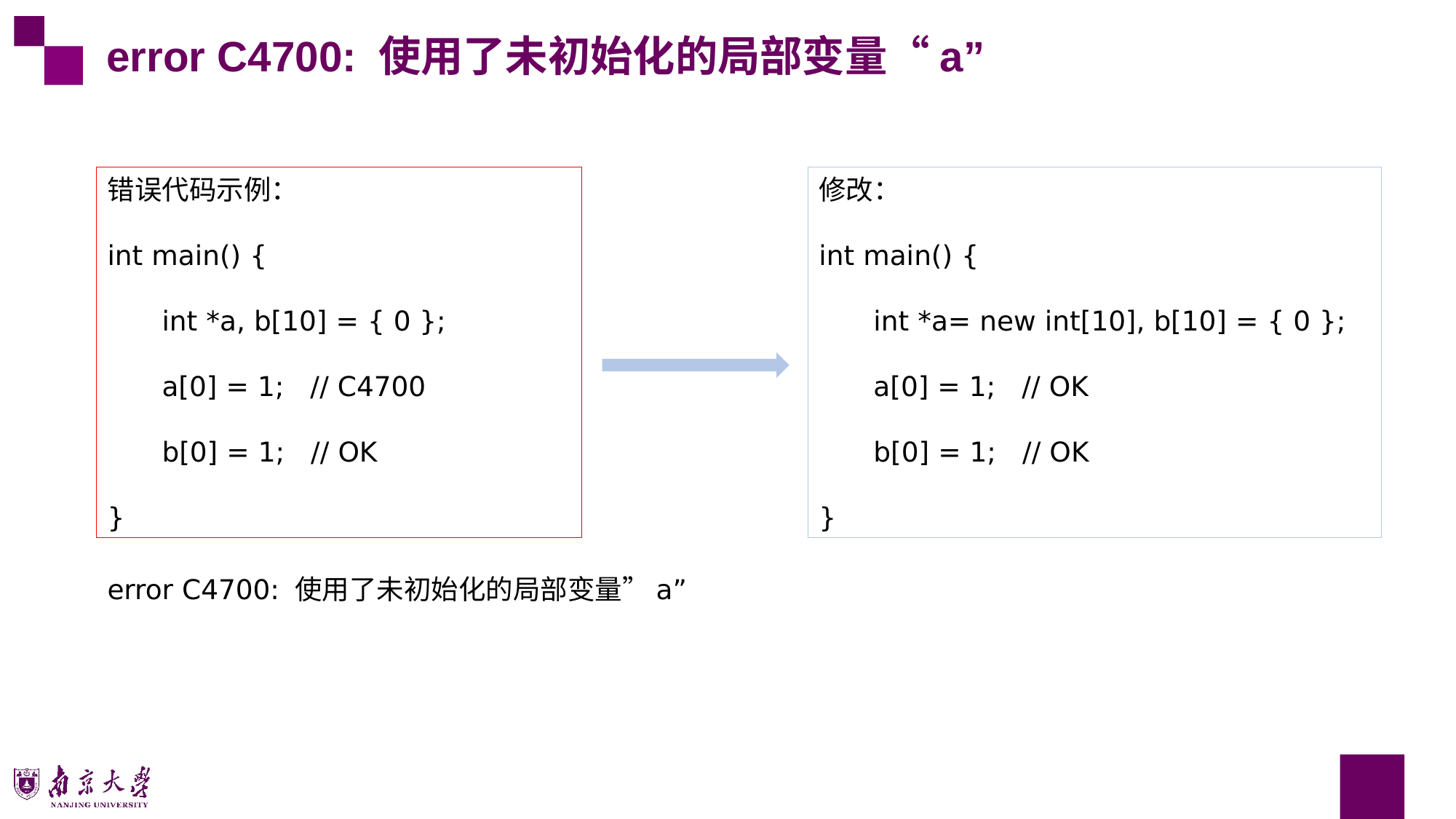

error C4700: 使用了未初始化的局部变量“a”
错误代码示例：

int main() {

int *a, b[10] = { 0 };

a[0] = 1;   // C4700

b[0] = 1;   // OK

}
修改：

int main() {

int *a= new int[10], b[10] = { 0 };

a[0] = 1;   // OK

b[0] = 1;   // OK

}

error C4700: 使用了未初始化的局部变量”a”
13